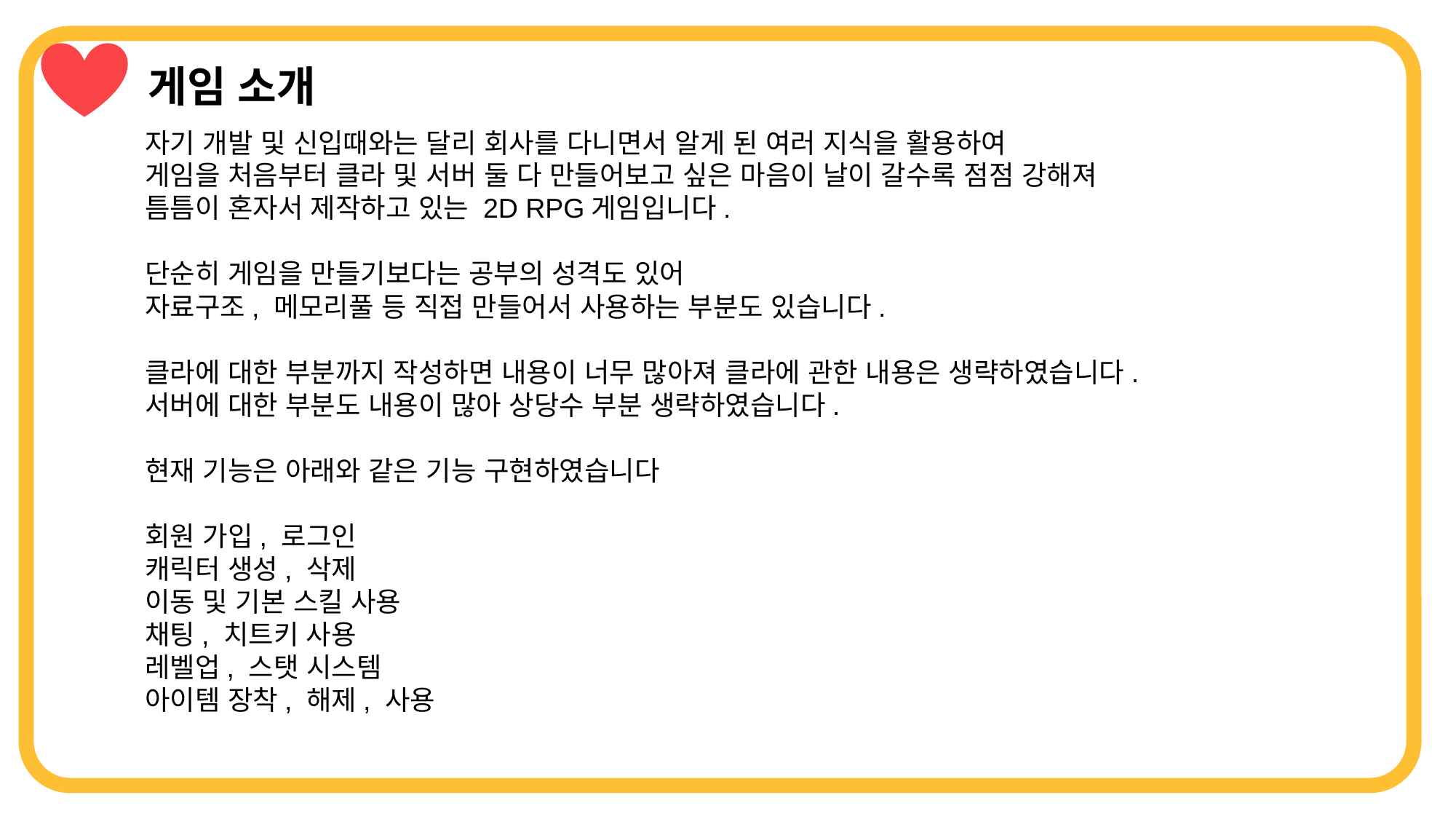

게임 소개
자기 개발 및 신입때와는 달리 회사를 다니면서 알게 된 여러 지식을 활용하여
게임을 처음부터 클라 및 서버 둘 다 만들어보고 싶은 마음이 날이 갈수록 점점 강해져
틈틈이 혼자서 제작하고 있는 2D RPG게임입니다.

단순히 게임을 만들기보다는 공부의 성격도 있어
자료구조, 메모리풀 등 직접 만들어서 사용하는 부분도 있습니다.

클라에 대한 부분까지 작성하면 내용이 너무 많아져 클라에 관한 내용은 생략하였습니다.
서버에 대한 부분도 내용이 많아 상당수 부분 생략하였습니다.
현재 기능은 아래와 같은 기능 구현하였습니다
회원 가입, 로그인
캐릭터 생성, 삭제
이동 및 기본 스킬 사용
채팅, 치트키 사용
레벨업, 스탯 시스템
아이템 장착, 해제, 사용